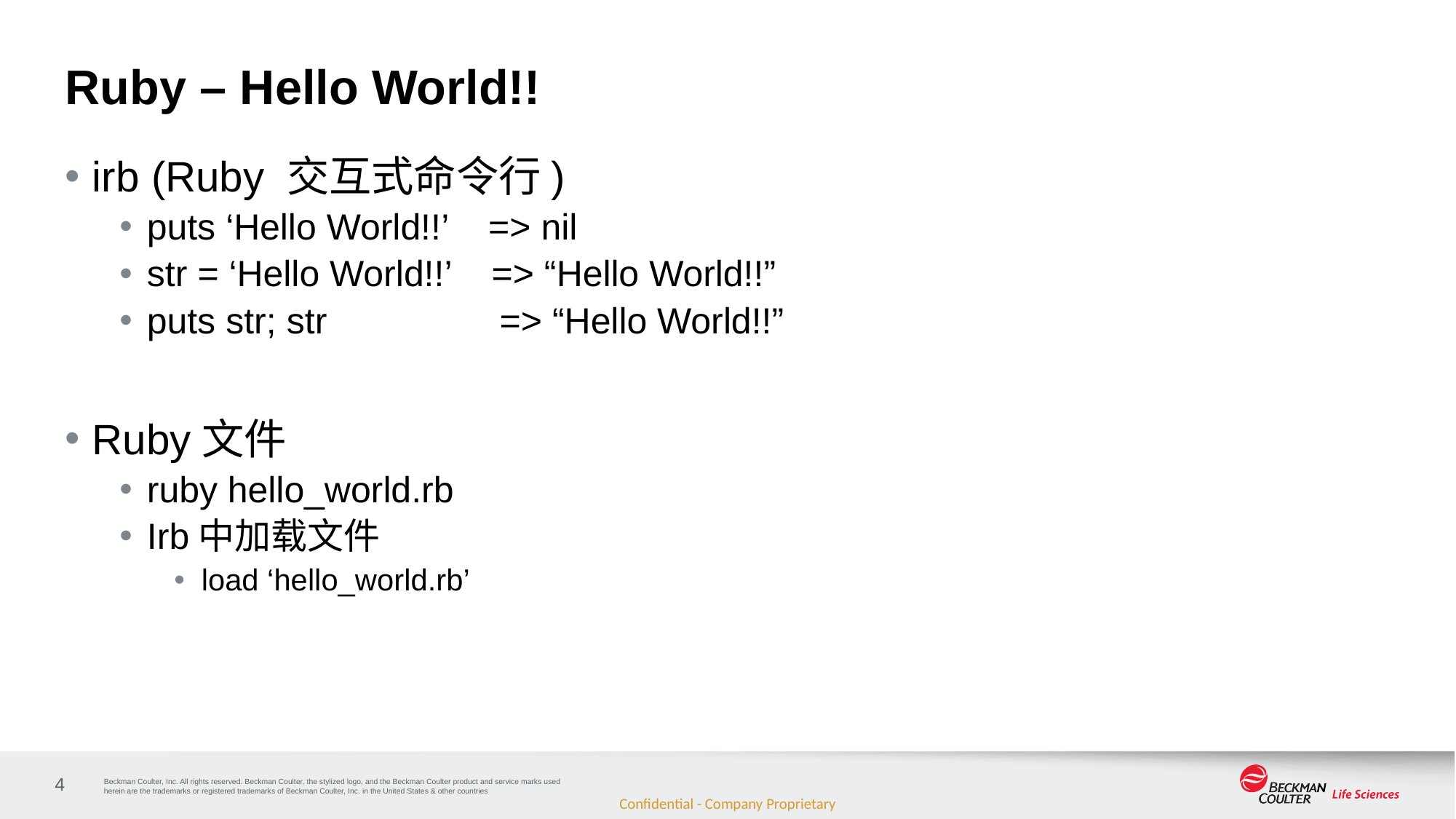

# Ruby – Hello World!!
irb (Ruby 交互式命令行)
puts ‘Hello World!!’    => nil
str = ‘Hello World!!’    => “Hello World!!”
puts str; str                 => “Hello World!!”

Ruby文件
ruby hello_world.rb
Irb中加载文件
load ‘hello_world.rb’